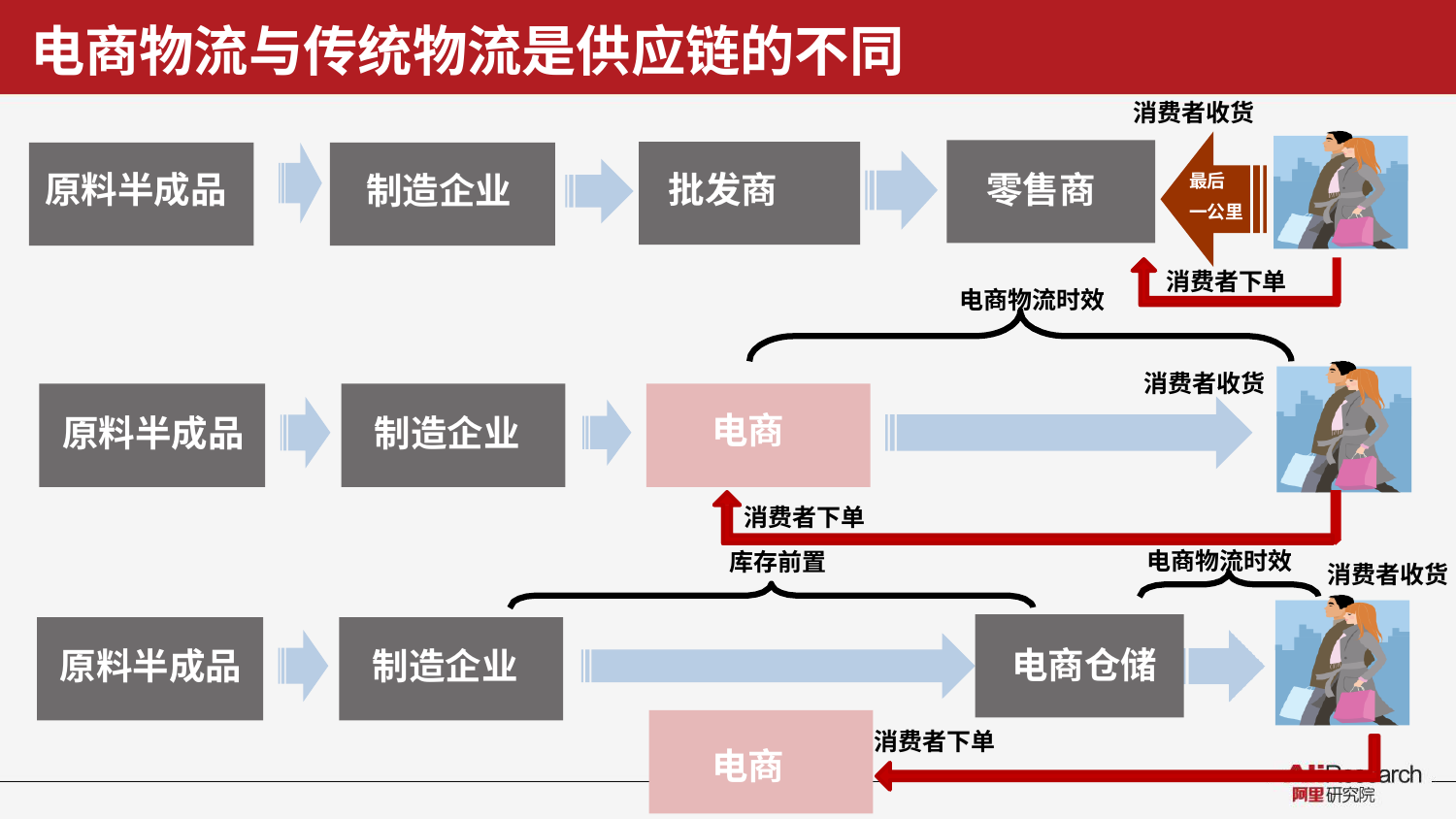

电商物流与传统物流是供应链的不同
消费者收货

最后 一公里

原料半成品
批发商
零售商
制造企业

消费者下单
电商物流时效

消费者收货

电商
原料半成品
制造企业

消费者下单 库存前置

电商物流时效
消费者收货

电商仓储
原料半成品
制造企业

消费者下单

电商